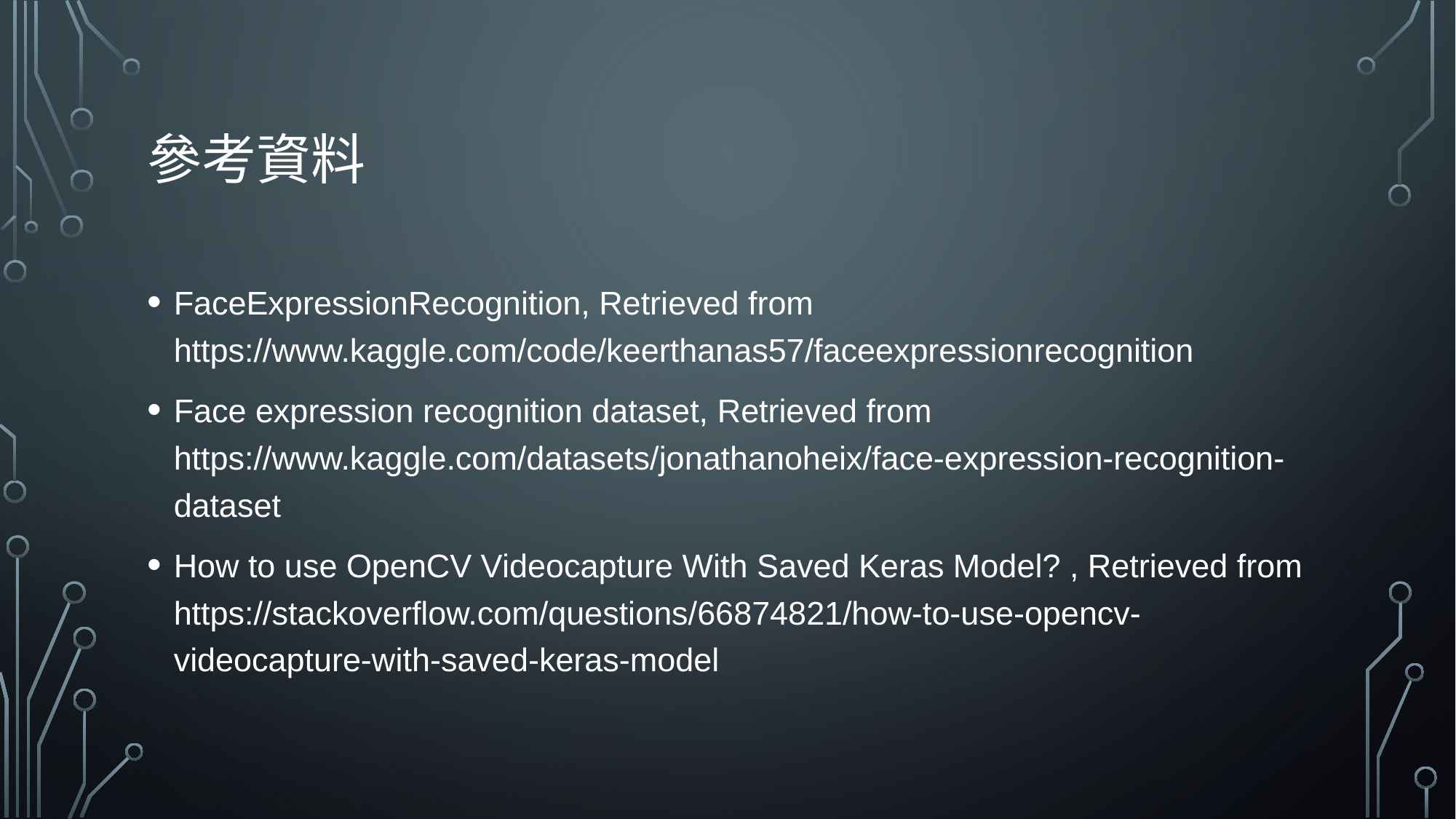

# 參考資料
FaceExpressionRecognition, Retrieved from https://www.kaggle.com/code/keerthanas57/faceexpressionrecognition
Face expression recognition dataset, Retrieved from  https://www.kaggle.com/datasets/jonathanoheix/face-expression-recognition-dataset
How to use OpenCV Videocapture With Saved Keras Model? , Retrieved from https://stackoverflow.com/questions/66874821/how-to-use-opencv-videocapture-with-saved-keras-model